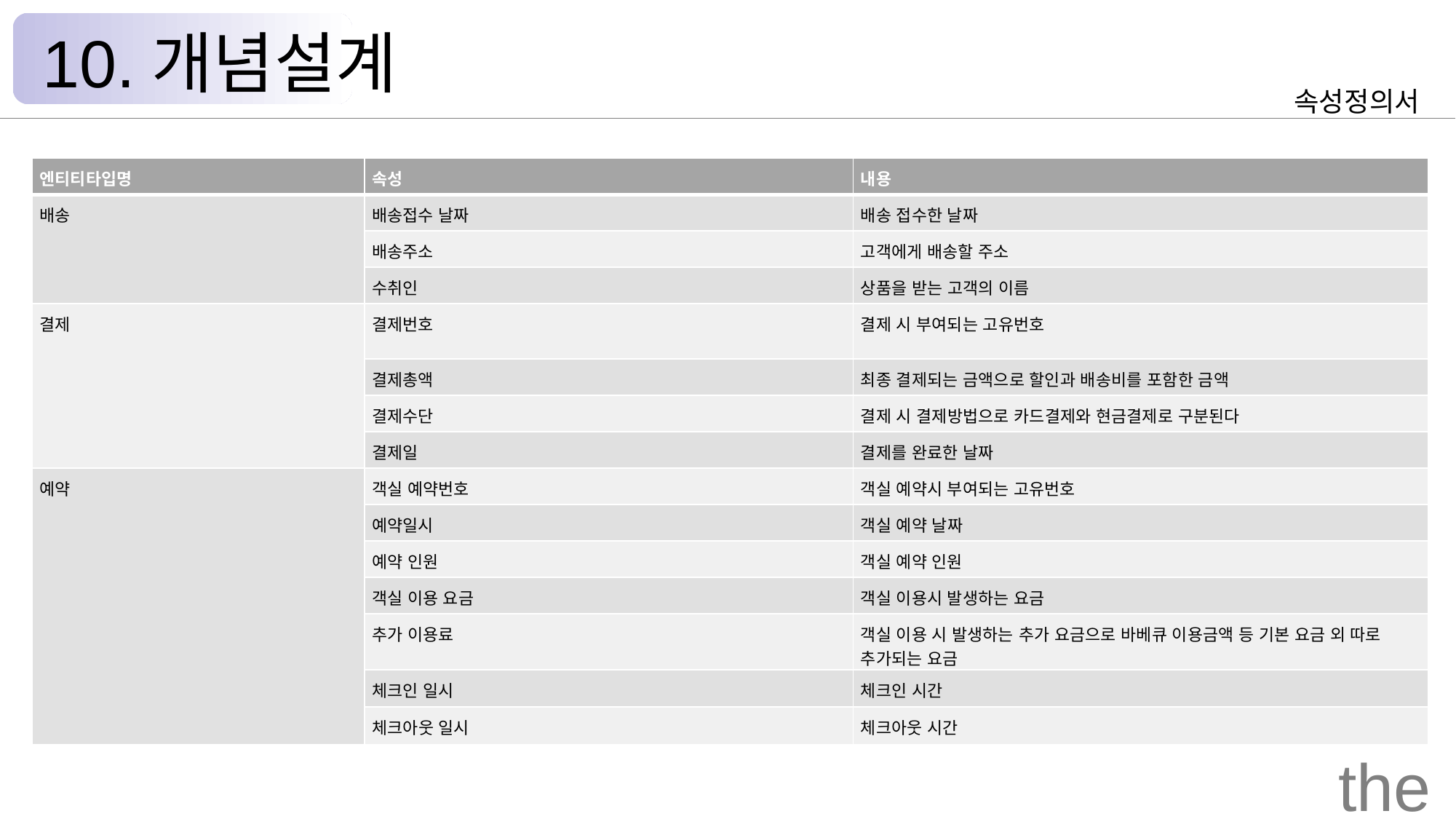

10.개념설계

속성정의서
| 엔티티타입명 | 속성 | 내용 |
| --- | --- | --- |
| 배송 | 배송접수 날짜 | 배송 접수한 날짜 |
|  | 배송주소 | 고객에게 배송할 주소 |
|  | 수취인 | 상품을 받는 고객의 이름 |
| 결제 | 결제번호 | 결제 시 부여되는 고유번호 |
|  | 결제총액 | 최종 결제되는 금액으로 할인과 배송비를 포함한 금액 |
|  | 결제수단 | 결제 시 결제방법으로 카드결제와 현금결제로 구분된다 |
|  | 결제일 | 결제를 완료한 날짜 |
| 예약 | 객실 예약번호 | 객실 예약시 부여되는 고유번호 |
|  | 예약일시 | 객실 예약 날짜 |
|  | 예약 인원 | 객실 예약 인원 |
|  | 객실 이용 요금 | 객실 이용시 발생하는 요금 |
|  | 추가 이용료 | 객실 이용 시 발생하는 추가 요금으로 바베큐 이용금액 등 기본 요금 외 따로 추가되는 요금 |
|  | 체크인 일시 | 체크인 시간 |
|  | 체크아웃 일시 | 체크아웃 시간 |
the Palace